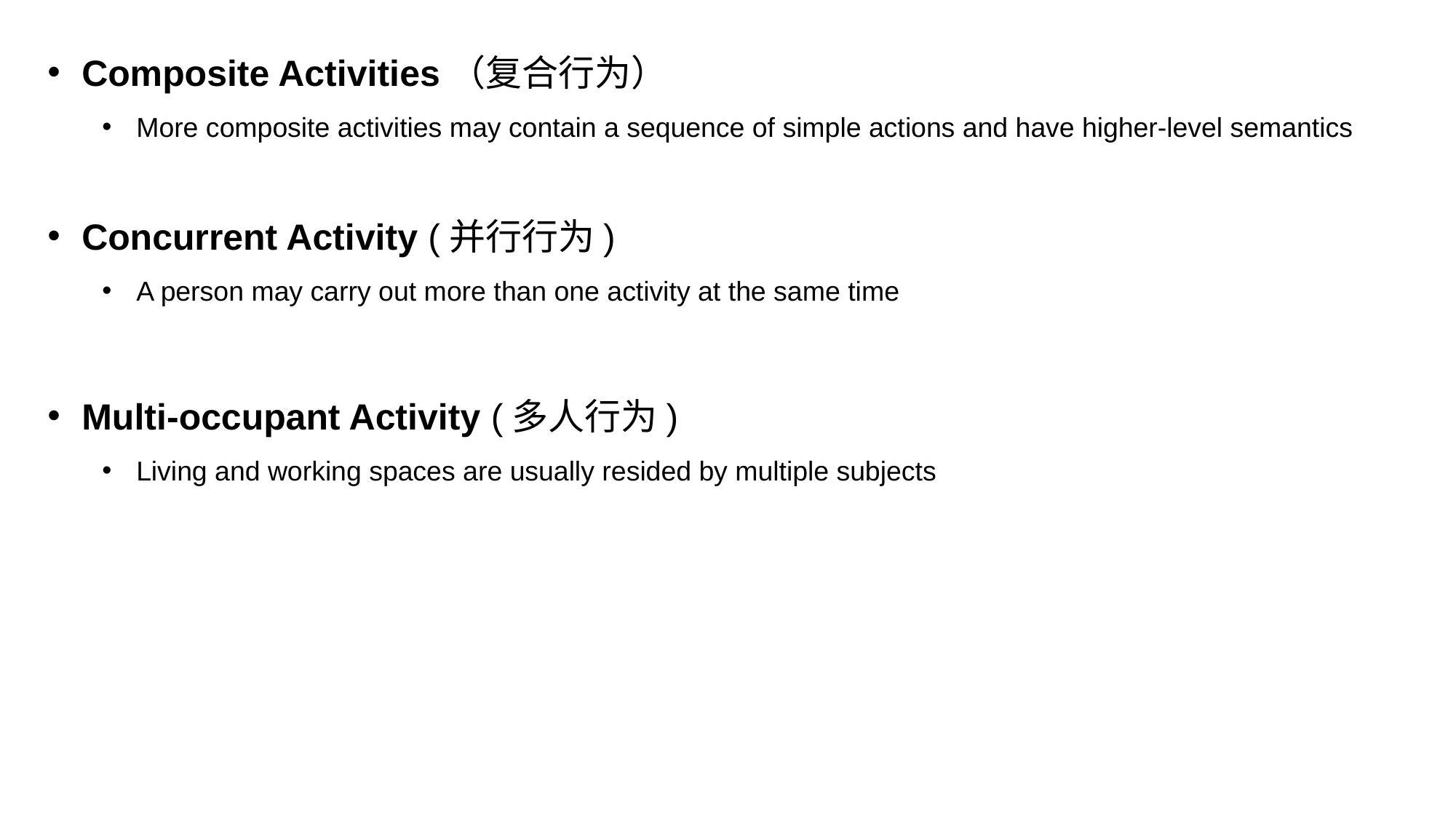

Composite Activities（复合行为）
More composite activities may contain a sequence of simple actions and have higher-level semantics

Concurrent Activity (并行行为)
A person may carry out more than one activity at the same time

Multi-occupant Activity (多人行为)
Living and working spaces are usually resided by multiple subjects